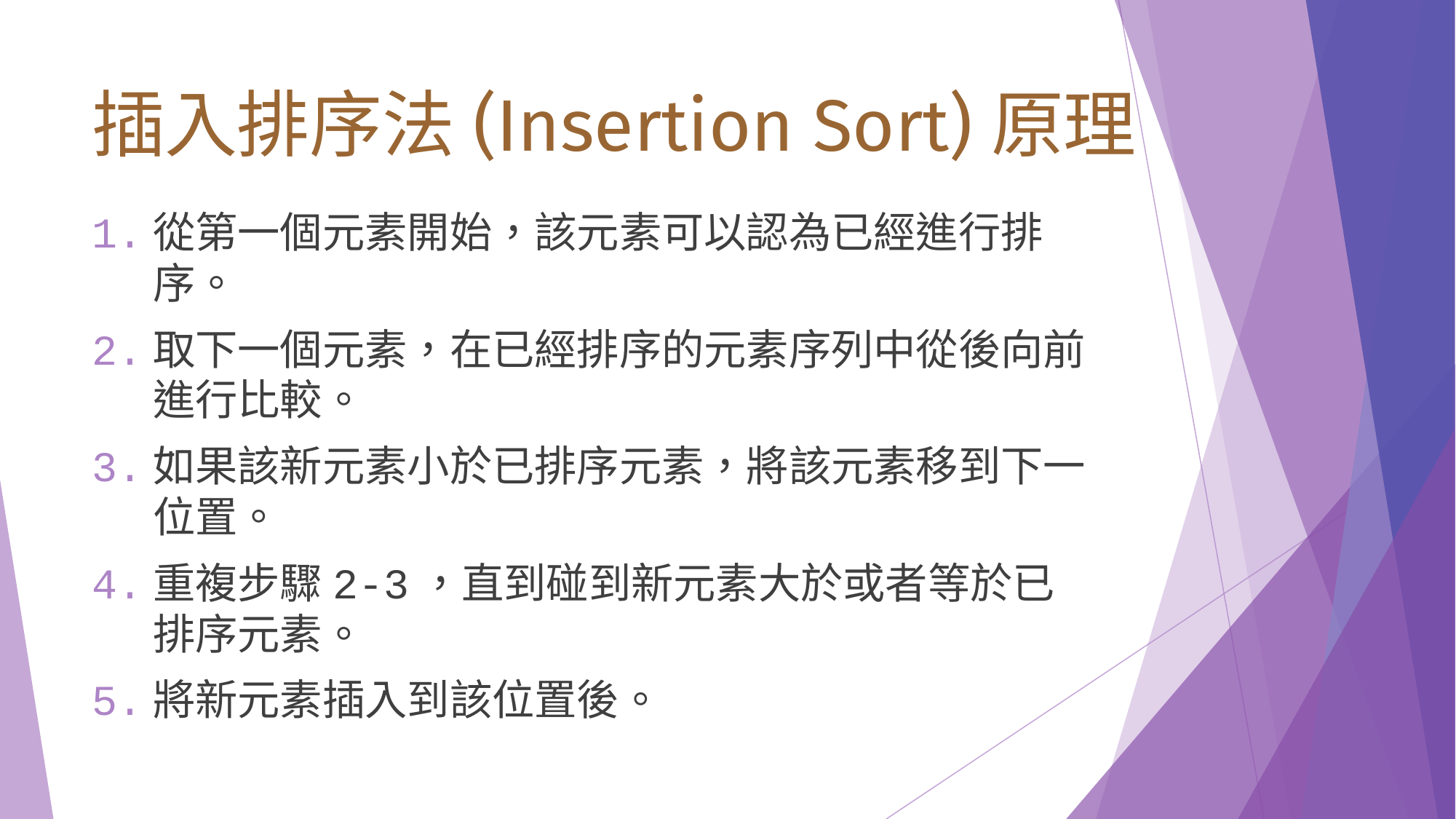

# 插入排序法(Insertion Sort)原理
從第一個元素開始，該元素可以認為已經進行排序。
取下一個元素，在已經排序的元素序列中從後向前進行比較。
如果該新元素小於已排序元素，將該元素移到下一位置。
重複步驟2-3，直到碰到新元素大於或者等於已排序元素。
將新元素插入到該位置後。